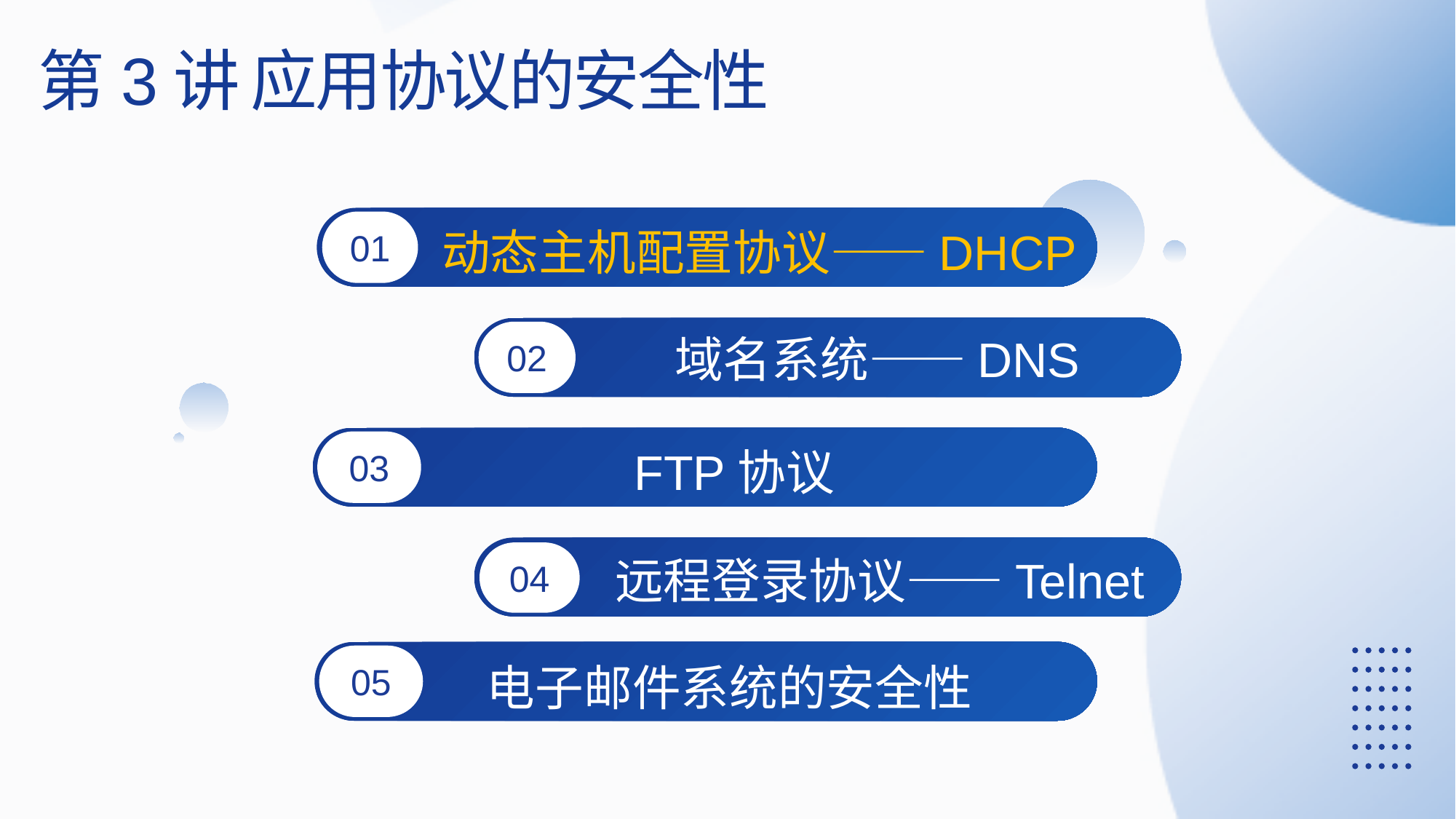

第3讲 应用协议的安全性

01
动态主机配置协议——DHCP

02
域名系统——DNS

03
 FTP协议

04
远程登录协议——Telnet

05
电子邮件系统的安全性